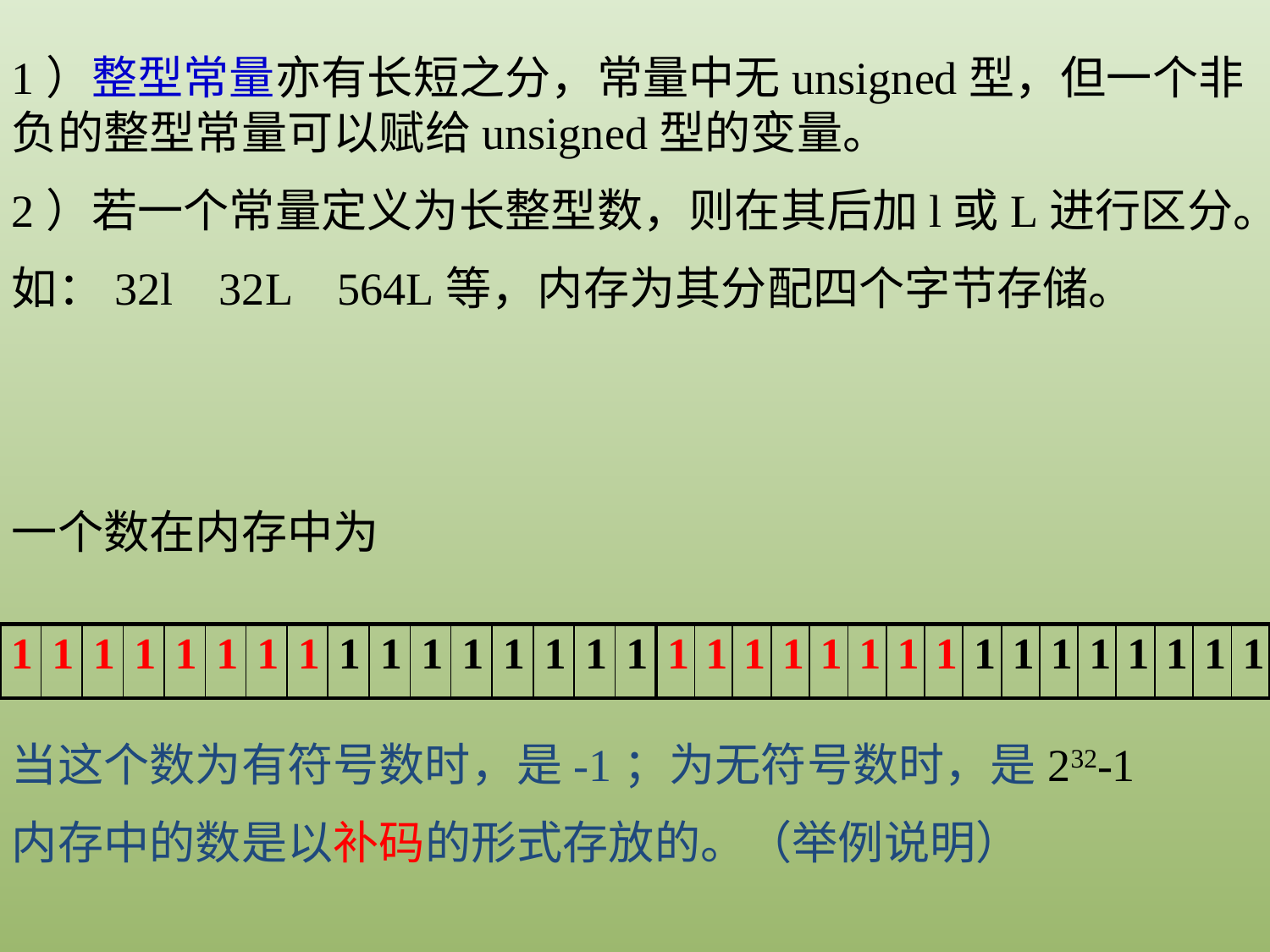

1）整型常量亦有长短之分，常量中无unsigned型，但一个非负的整型常量可以赋给unsigned型的变量。
2）若一个常量定义为长整型数，则在其后加l或L进行区分。
如：32l    32L    564L等，内存为其分配四个字节存储。
一个数在内存中为
| 1 | 1 | 1 | 1 | 1 | 1 | 1 | 1 | 1 | 1 | 1 | 1 | 1 | 1 | 1 | 1 |
| --- | --- | --- | --- | --- | --- | --- | --- | --- | --- | --- | --- | --- | --- | --- | --- |
| 1 | 1 | 1 | 1 | 1 | 1 | 1 | 1 | 1 | 1 | 1 | 1 | 1 | 1 | 1 | 1 |
| --- | --- | --- | --- | --- | --- | --- | --- | --- | --- | --- | --- | --- | --- | --- | --- |
当这个数为有符号数时，是-1；为无符号数时，是232-1
内存中的数是以补码的形式存放的。（举例说明）
30